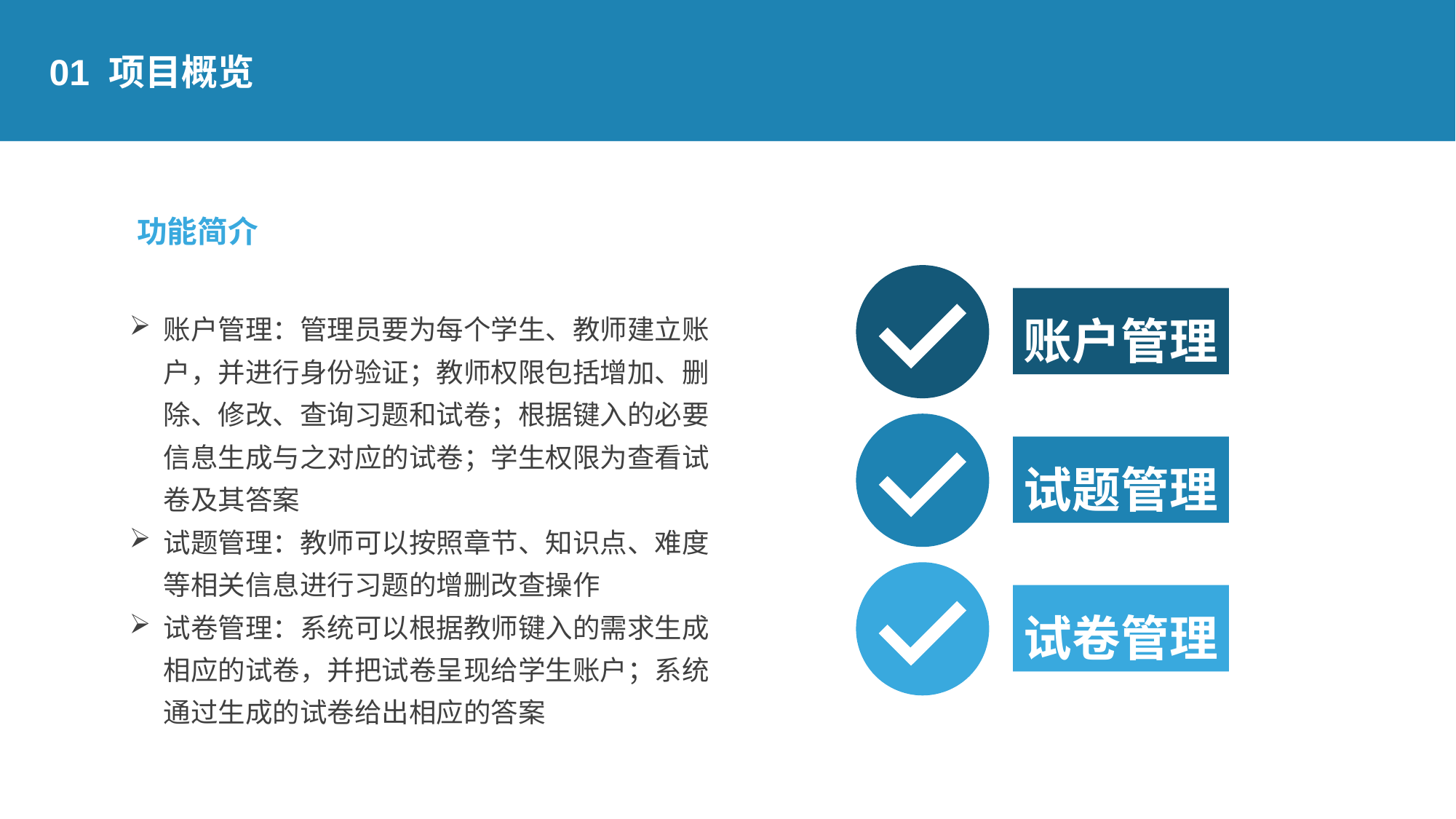

01 项目概览
功能简介

账户管理
账户管理：管理员要为每个学生、教师建立账户，并进行身份验证；教师权限包括增加、删除、修改、查询习题和试卷；根据键入的必要信息生成与之对应的试卷；学生权限为查看试卷及其答案
试题管理：教师可以按照章节、知识点、难度等相关信息进行习题的增删改查操作
试卷管理：系统可以根据教师键入的需求生成相应的试卷，并把试卷呈现给学生账户；系统通过生成的试卷给出相应的答案

试题管理

试卷管理